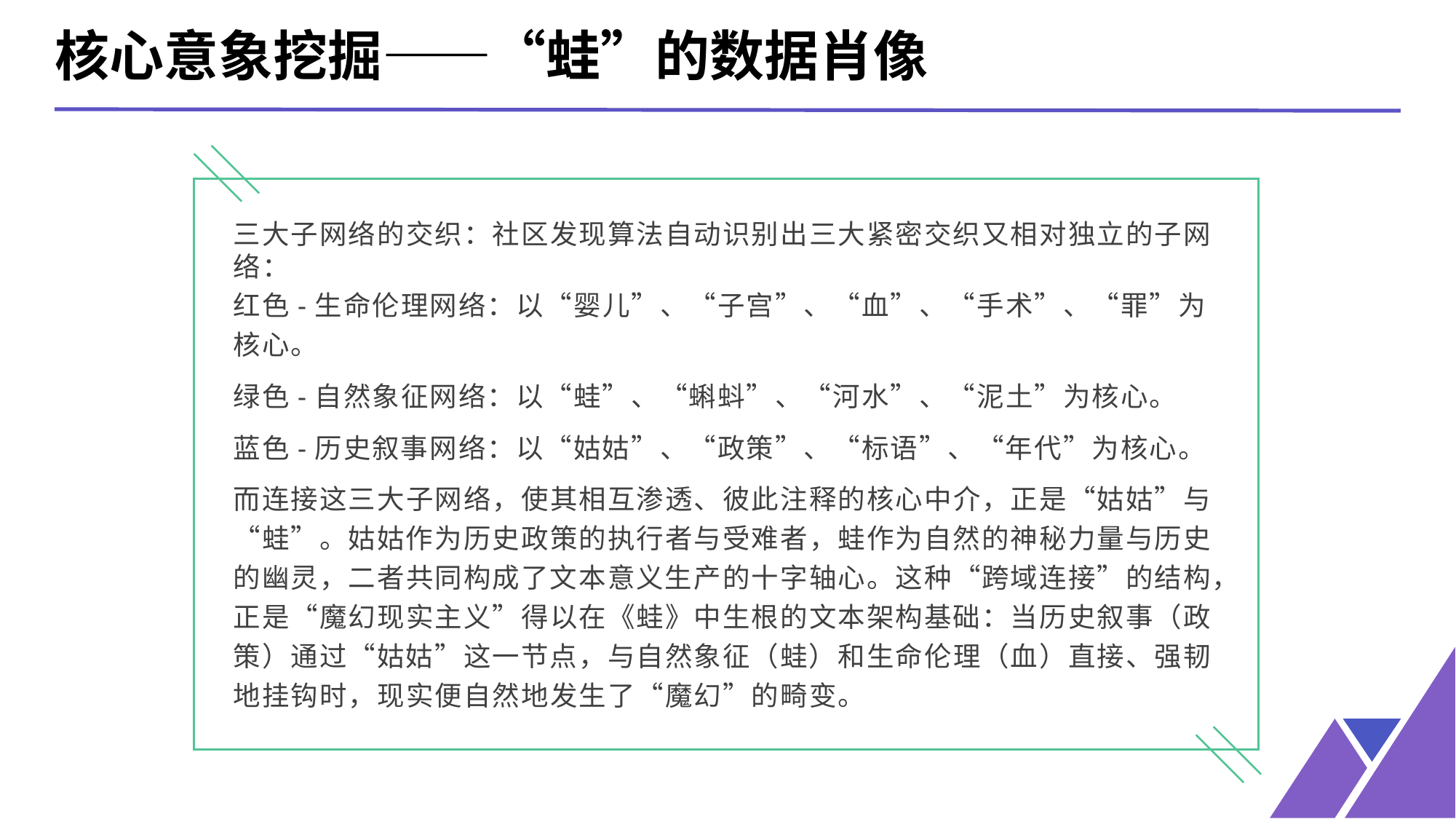

核心意象挖掘——“蛙”的数据肖像

三大子网络的交织：社区发现算法自动识别出三大紧密交织又相对独立的子网络：
红色-生命伦理网络：以“婴儿”、“子宫”、“血”、“手术”、“罪”为核心。
绿色-自然象征网络：以“蛙”、“蝌蚪”、“河水”、“泥土”为核心。
蓝色-历史叙事网络：以“姑姑”、“政策”、“标语”、“年代”为核心。
而连接这三大子网络，使其相互渗透、彼此注释的核心中介，正是“姑姑”与“蛙”。姑姑作为历史政策的执行者与受难者，蛙作为自然的神秘力量与历史的幽灵，二者共同构成了文本意义生产的十字轴心。这种“跨域连接”的结构，正是“魔幻现实主义”得以在《蛙》中生根的文本架构基础：当历史叙事（政策）通过“姑姑”这一节点，与自然象征（蛙）和生命伦理（血）直接、强韧地挂钩时，现实便自然地发生了“魔幻”的畸变。